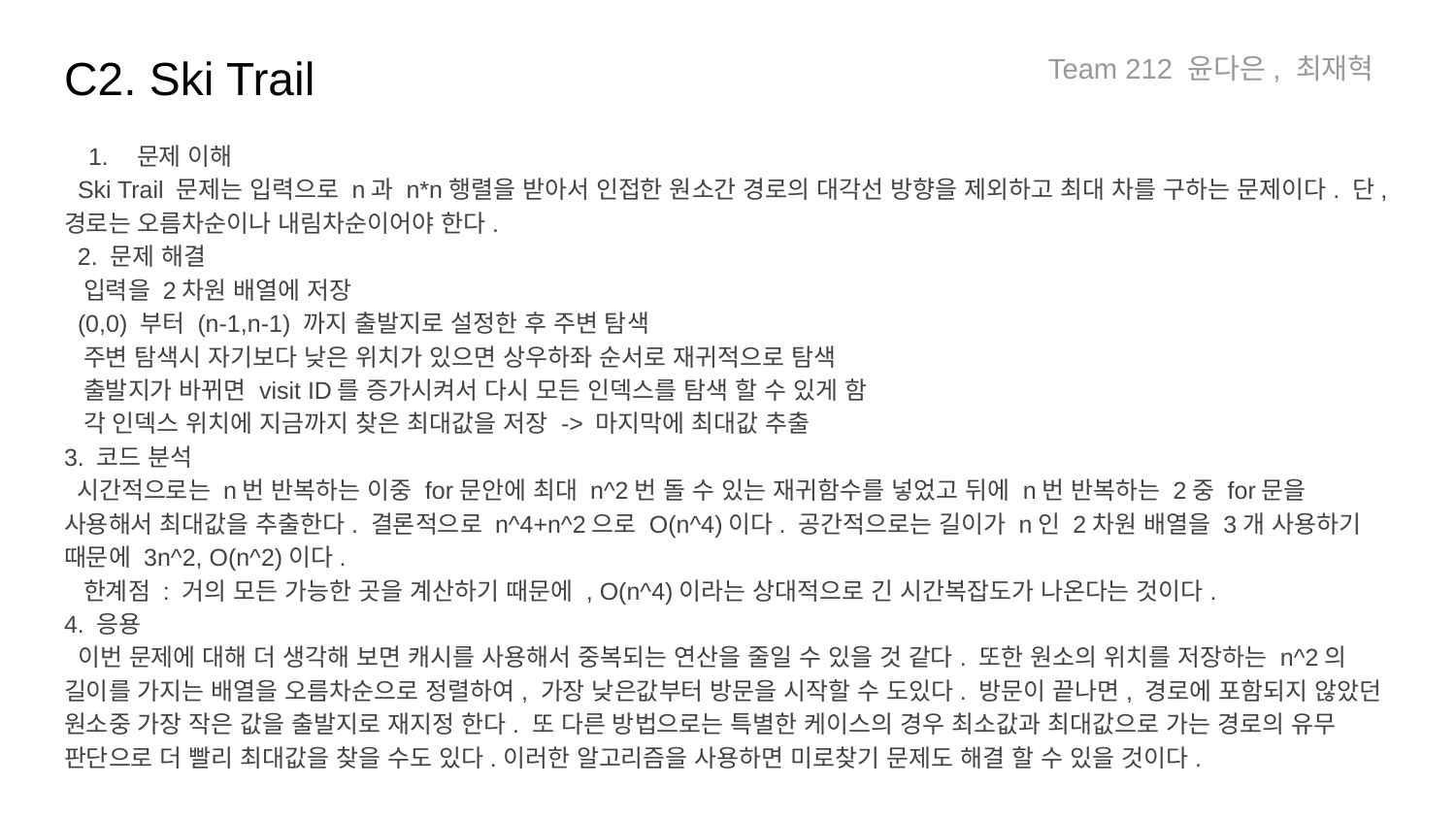

C2. Ski Trail
Team 212 윤다은, 최재혁

문제 이해
  Ski Trail 문제는 입력으로 n과 n*n행렬을 받아서 인접한 원소간 경로의 대각선 방향을 제외하고 최대 차를 구하는 문제이다. 단, 경로는 오름차순이나 내림차순이어야 한다.
  2. 문제 해결
  입력을 2차원 배열에 저장
  (0,0) 부터 (n-1,n-1) 까지 출발지로 설정한 후 주변 탐색
  주변 탐색시 자기보다 낮은 위치가 있으면 상우하좌 순서로 재귀적으로 탐색
  출발지가 바뀌면 visit ID를 증가시켜서 다시 모든 인덱스를 탐색 할 수 있게 함
  각 인덱스 위치에 지금까지 찾은 최대값을 저장 -> 마지막에 최대값 추출
3. 코드 분석
 시간적으로는 n번 반복하는 이중 for문안에 최대 n^2번 돌 수 있는 재귀함수를 넣었고 뒤에 n번 반복하는 2중 for문을 사용해서 최대값을 추출한다. 결론적으로 n^4+n^2으로 O(n^4)이다. 공간적으로는 길이가 n인 2차원 배열을 3개 사용하기 때문에 3n^2, O(n^2)이다.
  한계점 : 거의 모든 가능한 곳을 계산하기 때문에 , O(n^4)이라는 상대적으로 긴 시간복잡도가 나온다는 것이다.
4. 응용
  이번 문제에 대해 더 생각해 보면 캐시를 사용해서 중복되는 연산을 줄일 수 있을 것 같다. 또한 원소의 위치를 저장하는 n^2의 길이를 가지는 배열을 오름차순으로 정렬하여, 가장 낮은값부터 방문을 시작할 수 도있다. 방문이 끝나면, 경로에 포함되지 않았던 원소중 가장 작은 값을 출발지로 재지정 한다. 또 다른 방법으로는 특별한 케이스의 경우 최소값과 최대값으로 가는 경로의 유무 판단으로 더 빨리 최대값을 찾을 수도 있다.이러한 알고리즘을 사용하면 미로찾기 문제도 해결 할 수 있을 것이다.